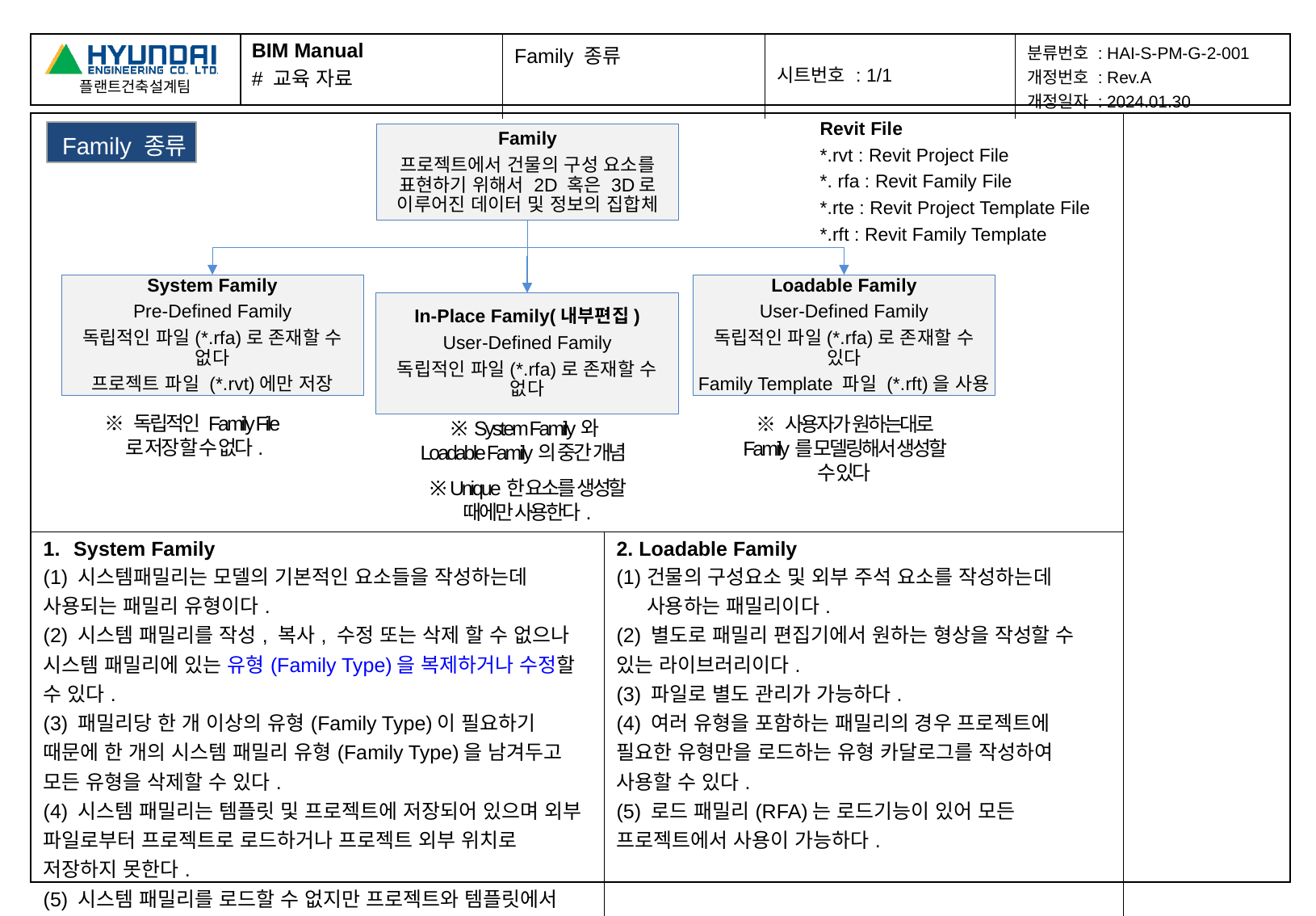

| BIM Manual # 교육 자료 | Family 종류 | 시트번호 : 1/1 | 분류번호 : HAI-S-PM-G-2-001 개정번호 : Rev.A 개정일자 : 2024.01.30 |
| --- | --- | --- | --- |
|  |  |  |
| --- | --- | --- |
| System Family (1) 시스템패밀리는 모델의 기본적인 요소들을 작성하는데 사용되는 패밀리 유형이다. (2) 시스템 패밀리를 작성, 복사, 수정 또는 삭제 할 수 없으나 시스템 패밀리에 있는 유형(Family Type)을 복제하거나 수정할 수 있다. (3) 패밀리당 한 개 이상의 유형(Family Type)이 필요하기 때문에 한 개의 시스템 패밀리 유형(Family Type)을 남겨두고 모든 유형을 삭제할 수 있다. (4) 시스템 패밀리는 템플릿 및 프로젝트에 저장되어 있으며 외부 파일로부터 프로젝트로 로드하거나 프로젝트 외부 위치로 저장하지 못한다. (5) 시스템 패밀리를 로드할 수 없지만 프로젝트와 템플릿에서 시스템 패밀리 유형(Family Type)을 복사하여 붙여 넣거나 전송할 수 있다. | 2. Loadable Family 건물의 구성요소 및 외부 주석 요소를 작성하는데 사용하는 패밀리이다. (2) 별도로 패밀리 편집기에서 원하는 형상을 작성할 수 있는 라이브러리이다. (3) 파일로 별도 관리가 가능하다. (4) 여러 유형을 포함하는 패밀리의 경우 프로젝트에 필요한 유형만을 로드하는 유형 카달로그를 작성하여 사용할 수 있다. (5) 로드 패밀리(RFA)는 로드기능이 있어 모든 프로젝트에서 사용이 가능하다. |  |
Revit File
*.rvt : Revit Project File
*. rfa : Revit Family File
*.rte : Revit Project Template File
*.rft : Revit Family Template
Family 종류
Family
프로젝트에서 건물의 구성 요소를 표현하기 위해서 2D 혹은 3D로 이루어진 데이터 및 정보의 집합체
System Family
Pre-Defined Family
독립적인 파일(*.rfa)로 존재할 수 없다
프로젝트 파일 (*.rvt)에만 저장
Loadable Family
User-Defined Family
독립적인 파일(*.rfa)로 존재할 수 있다
Family Template 파일 (*.rft)을 사용
In-Place Family(내부편집)
User-Defined Family
독립적인 파일(*.rfa)로 존재할 수 없다
※  독립적인 Family File로 저장 할 수 없다.
※  사용자가 원하는대로 Family를 모델링해서 생성할 수 있다
※  System Family와 Loadable Family의 중간 개념
※ Unique한 요소를 생성할 때에만 사용한다.